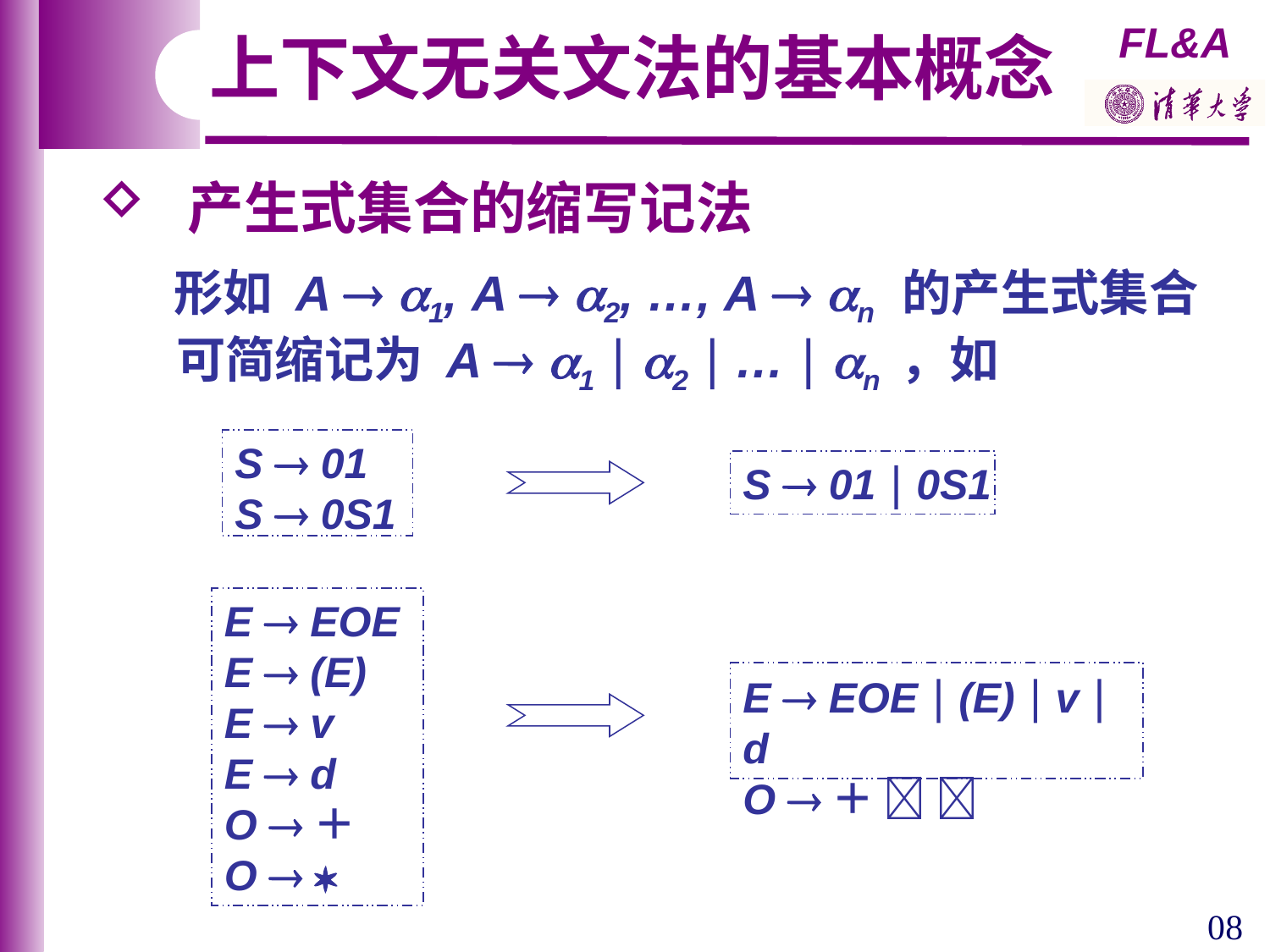

上下文无关文法的基本概念
  产生式集合的缩写记法

       形如 A → α1, A → α2, …, A → αn  的产生式集合
      可简缩记为 A → α1 | α2 | … | αn ，如
S → 01
S → 0S1

S → 01 | 0S1

E → EOE
E → (E)
E → v
E → d
O →＋
O → ∗

E → EOE | (E) | v | d
O →＋ | ∗

08